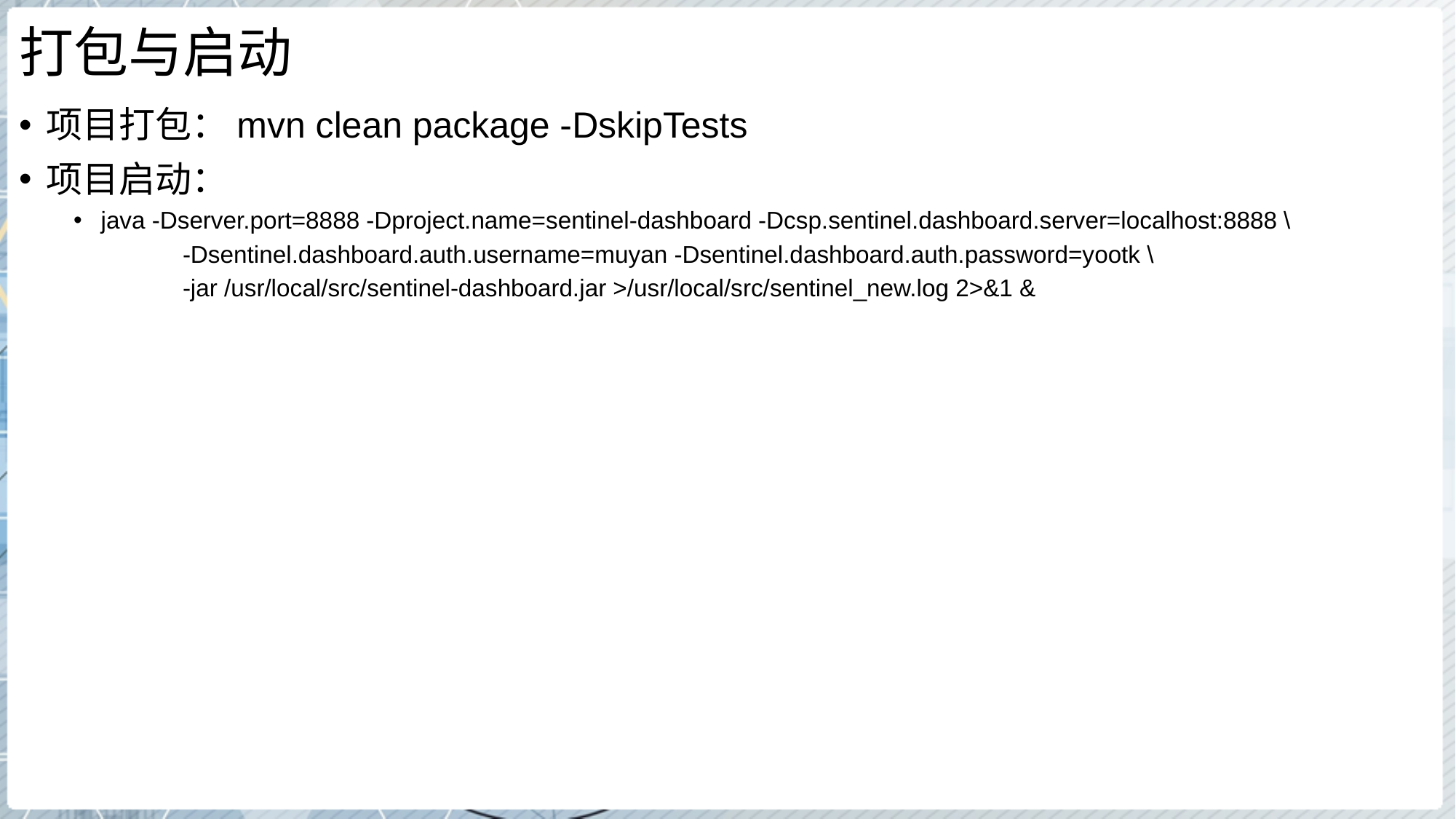

# 打包与启动
项目打包：mvn clean package -DskipTests
项目启动：
java -Dserver.port=8888 -Dproject.name=sentinel-dashboard -Dcsp.sentinel.dashboard.server=localhost:8888 \
	-Dsentinel.dashboard.auth.username=muyan -Dsentinel.dashboard.auth.password=yootk \
	-jar /usr/local/src/sentinel-dashboard.jar >/usr/local/src/sentinel_new.log 2>&1 &